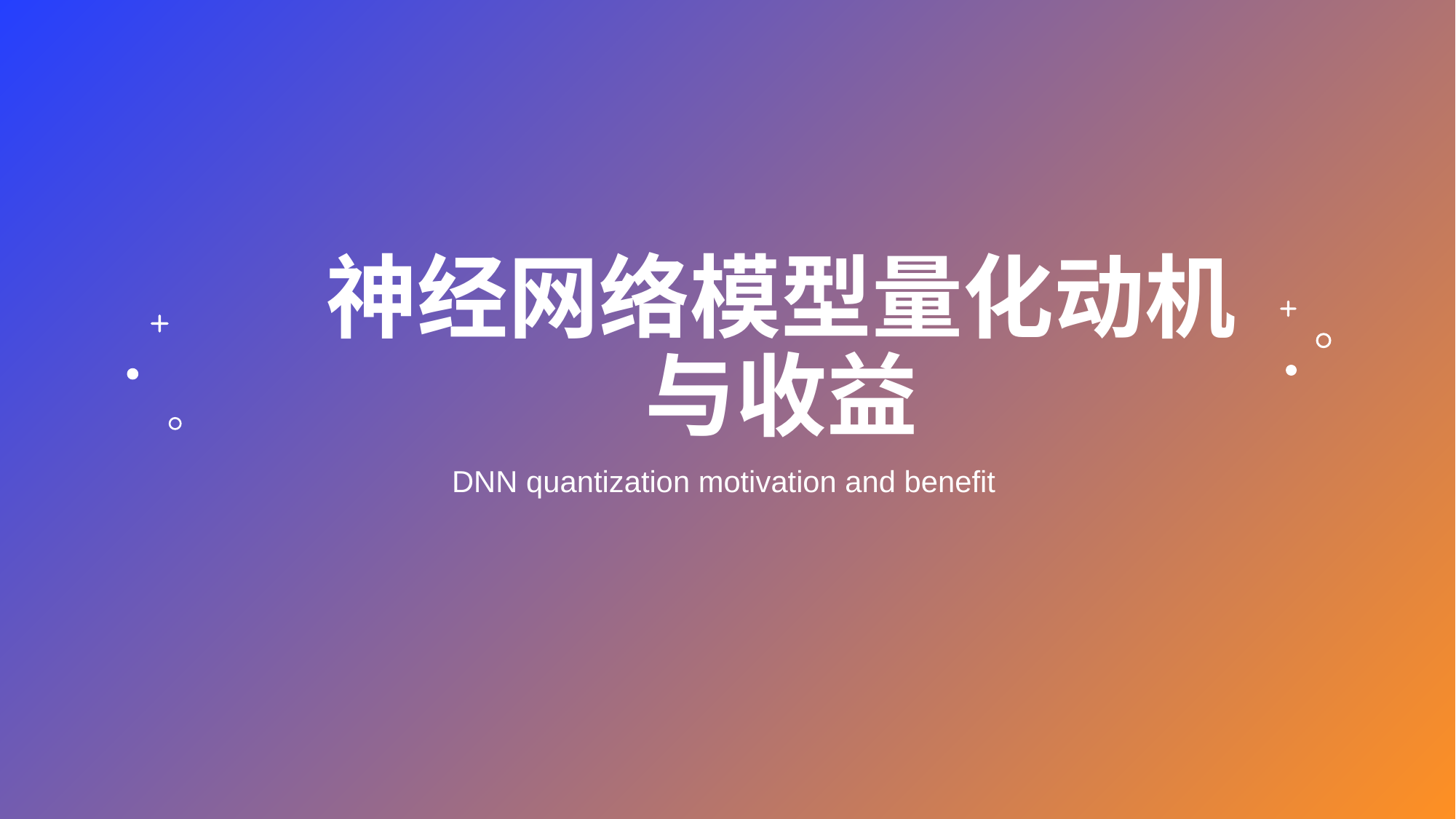

# 神经网络模型量化动机与收益
DNN quantization motivation and benefit